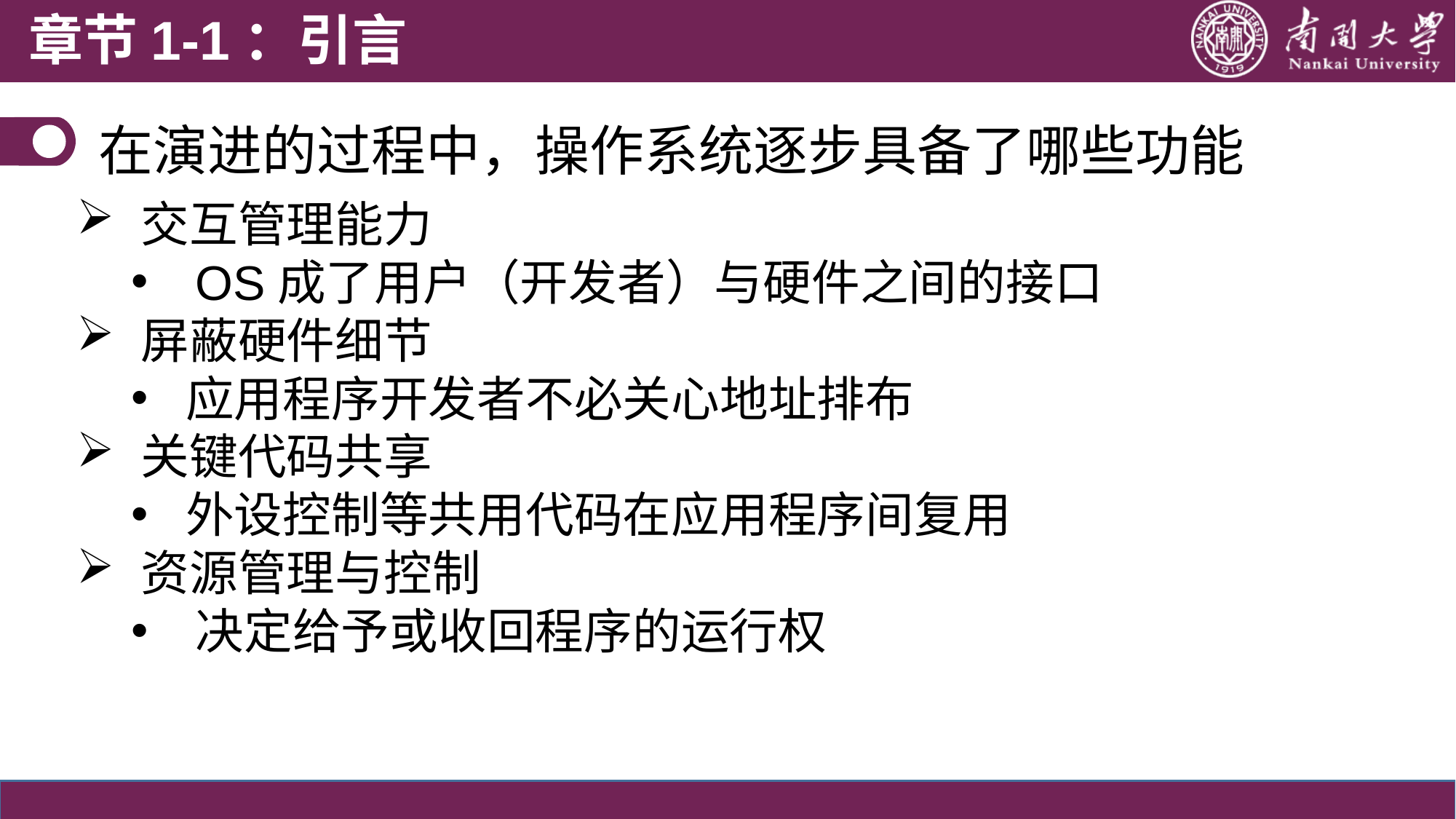

章节1-1：引言
# 在演进的过程中，操作系统逐步具备了哪些功能

交互管理能力
OS成了用户（开发者）与硬件之间的接口
屏蔽硬件细节
应用程序开发者不必关心地址排布
关键代码共享
外设控制等共用代码在应用程序间复用
资源管理与控制
决定给予或收回程序的运行权